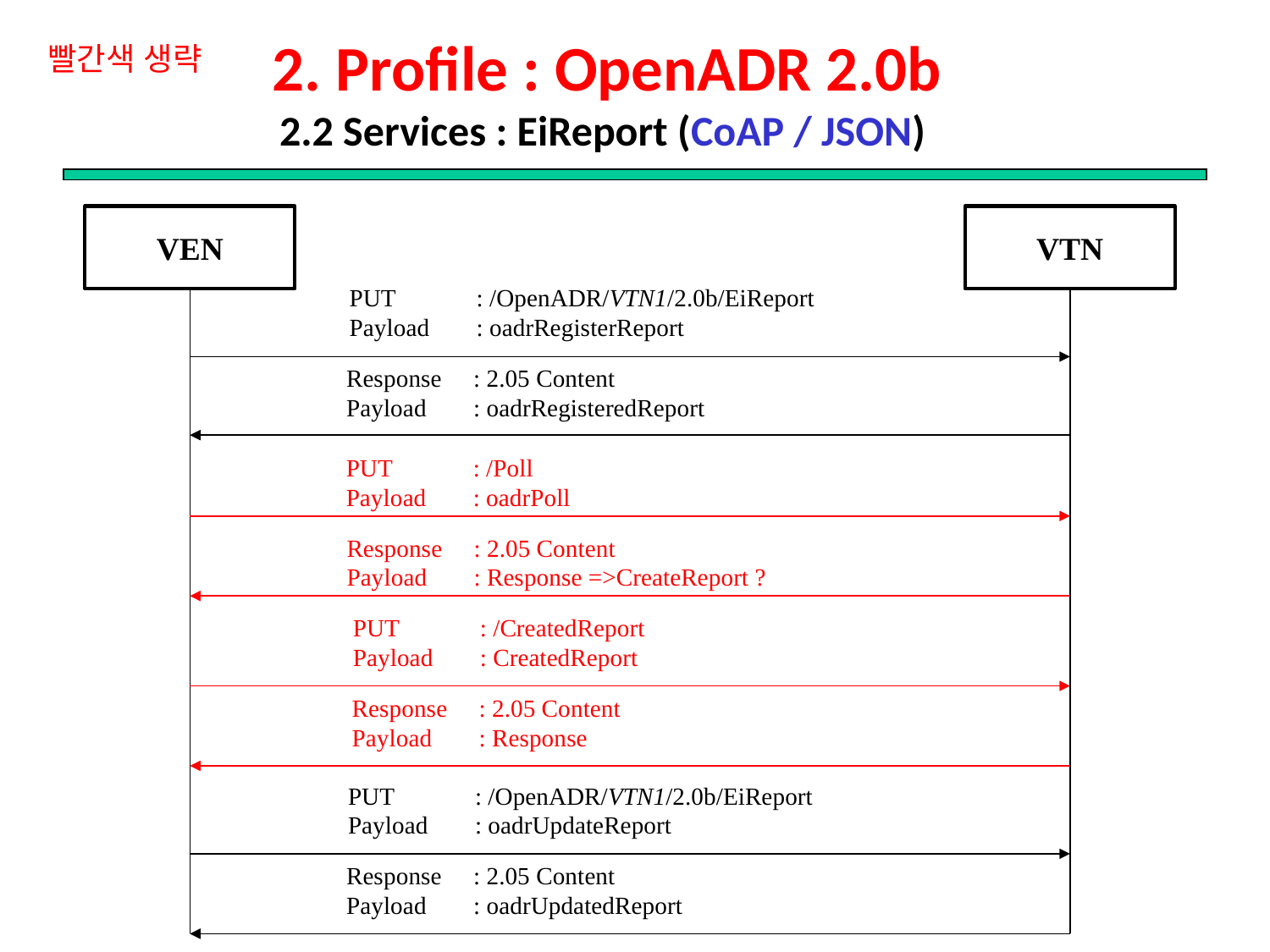

# 2. Profile : OpenADR 2.0b 2.2 Services : EiReport (CoAP / JSON)
빨간색 생략
VEN
VTN
PUT 	: /OpenADR/VTN1/2.0b/EiReport
Payload 	: oadrRegisterReport
Response 	: 2.05 Content
Payload	: oadrRegisteredReport
PUT 	: /Poll
Payload 	: oadrPoll
Response 	: 2.05 Content
Payload	: Response =>CreateReport ?

PUT 	: /CreatedReport
Payload 	: CreatedReport
Response 	: 2.05 Content
Payload	: Response

PUT 	: /OpenADR/VTN1/2.0b/EiReport
Payload 	: oadrUpdateReport
Response 	: 2.05 Content
Payload	: oadrUpdatedReport